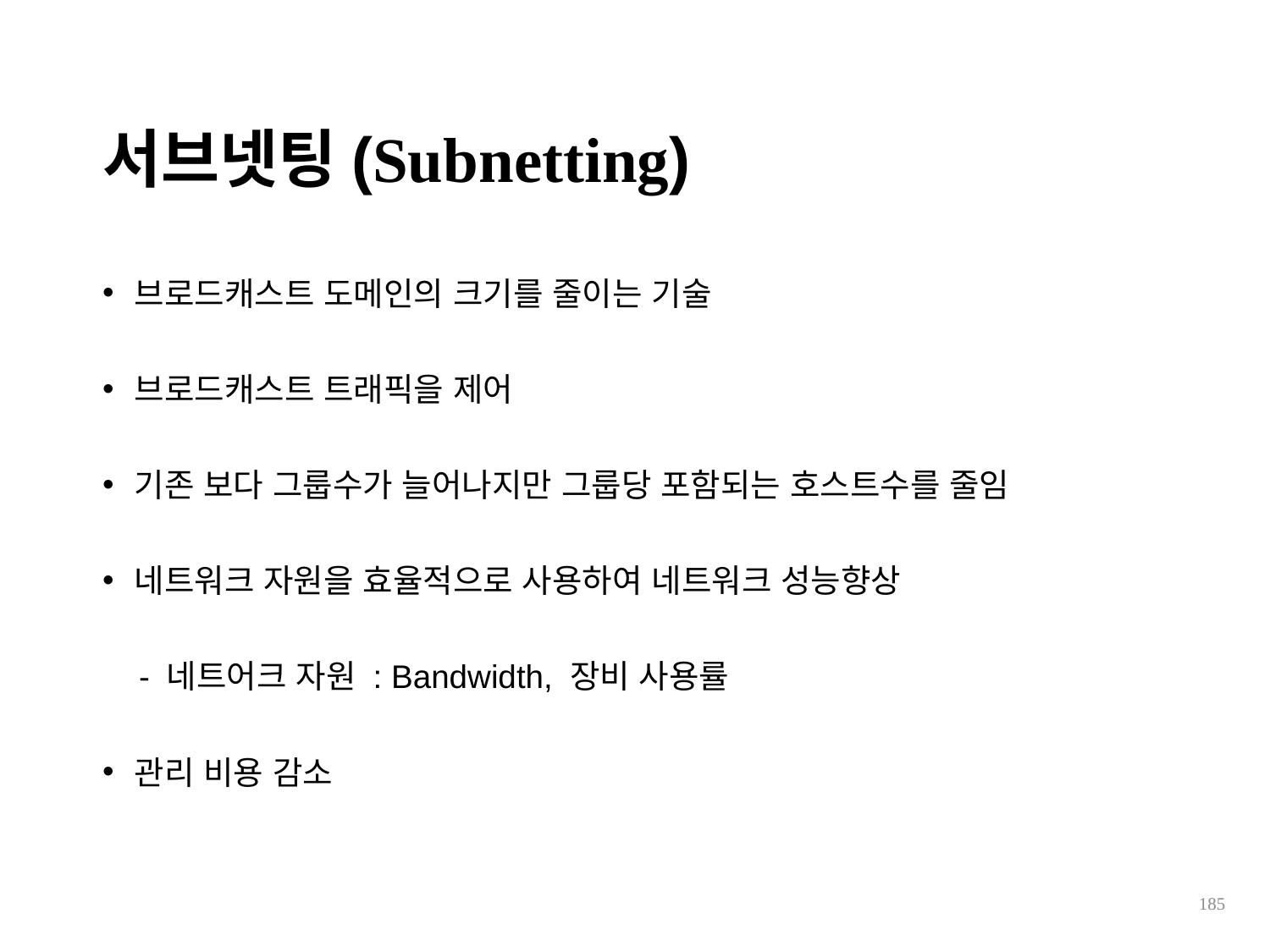

# 서브넷팅(Subnetting)
브로드캐스트 도메인의 크기를 줄이는 기술
브로드캐스트 트래픽을 제어
기존 보다 그룹수가 늘어나지만 그룹당 포함되는 호스트수를 줄임
네트워크 자원을 효율적으로 사용하여 네트워크 성능향상
    - 네트어크 자원 : Bandwidth, 장비 사용률
관리 비용 감소

185